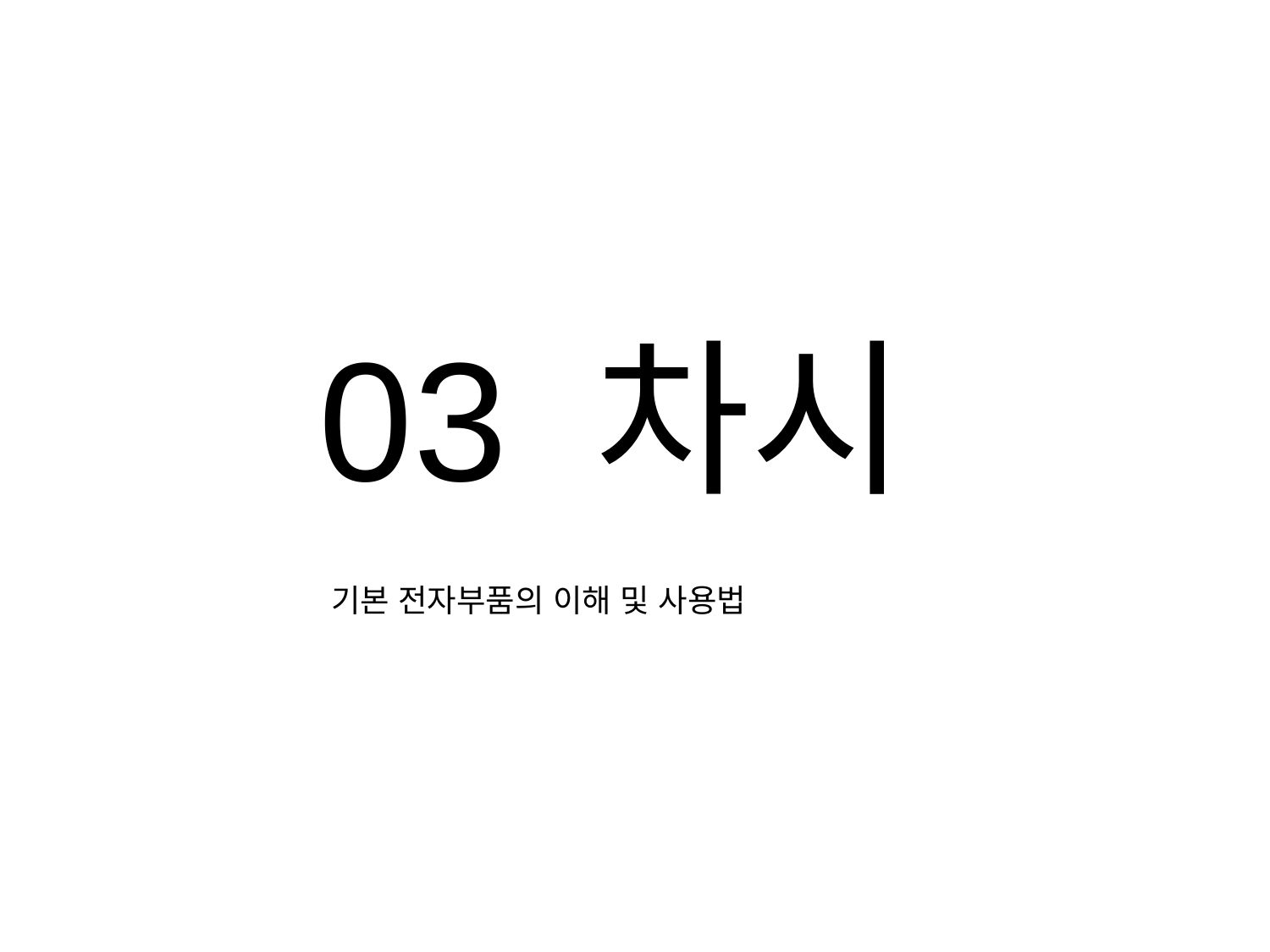

03 차시
기본 전자부품의 이해 및 사용법